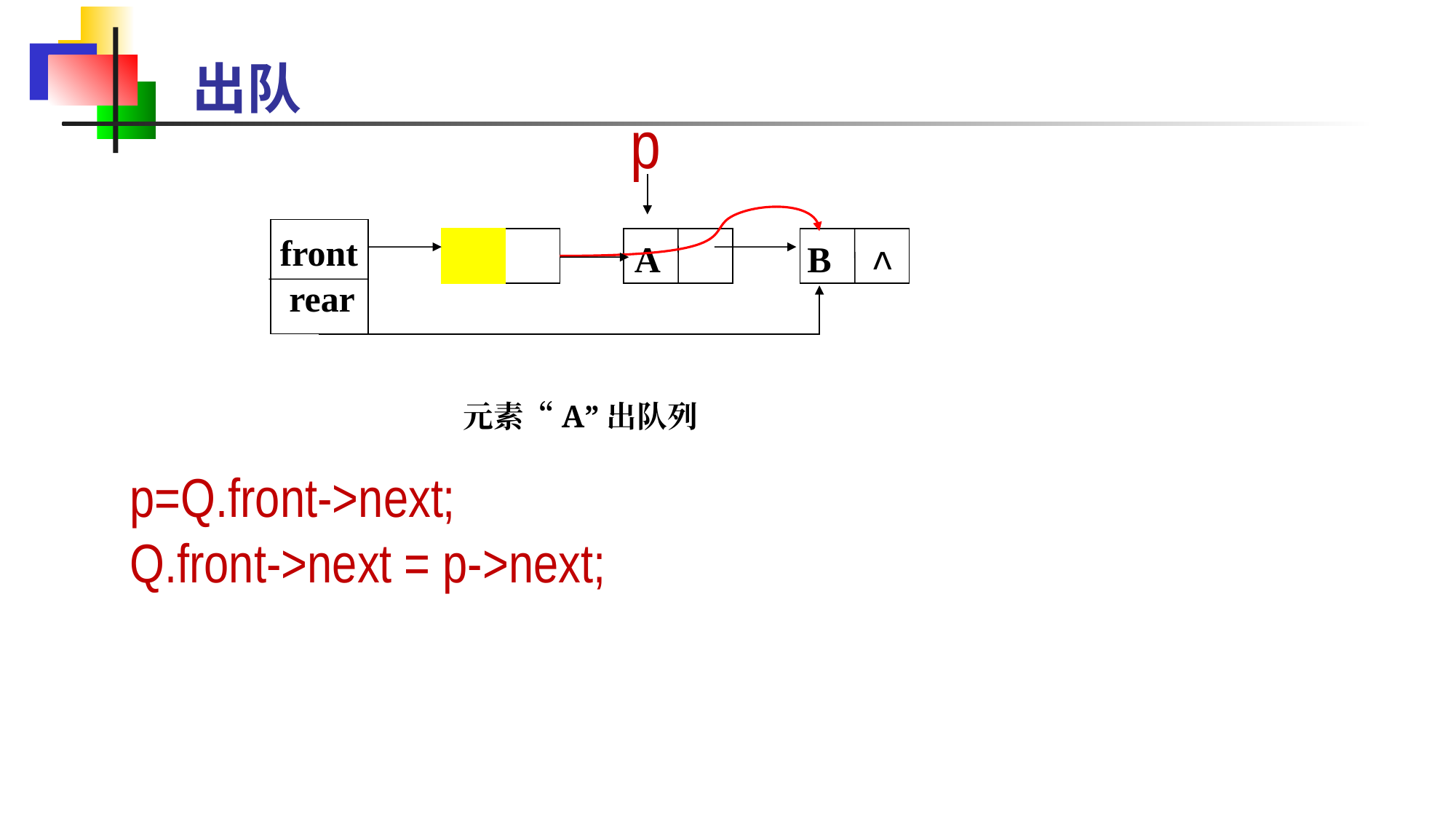

# 出队
p

front
rear

A
B
^

元素“A”出队列
p=Q.front->next;
Q.front->next = p->next;